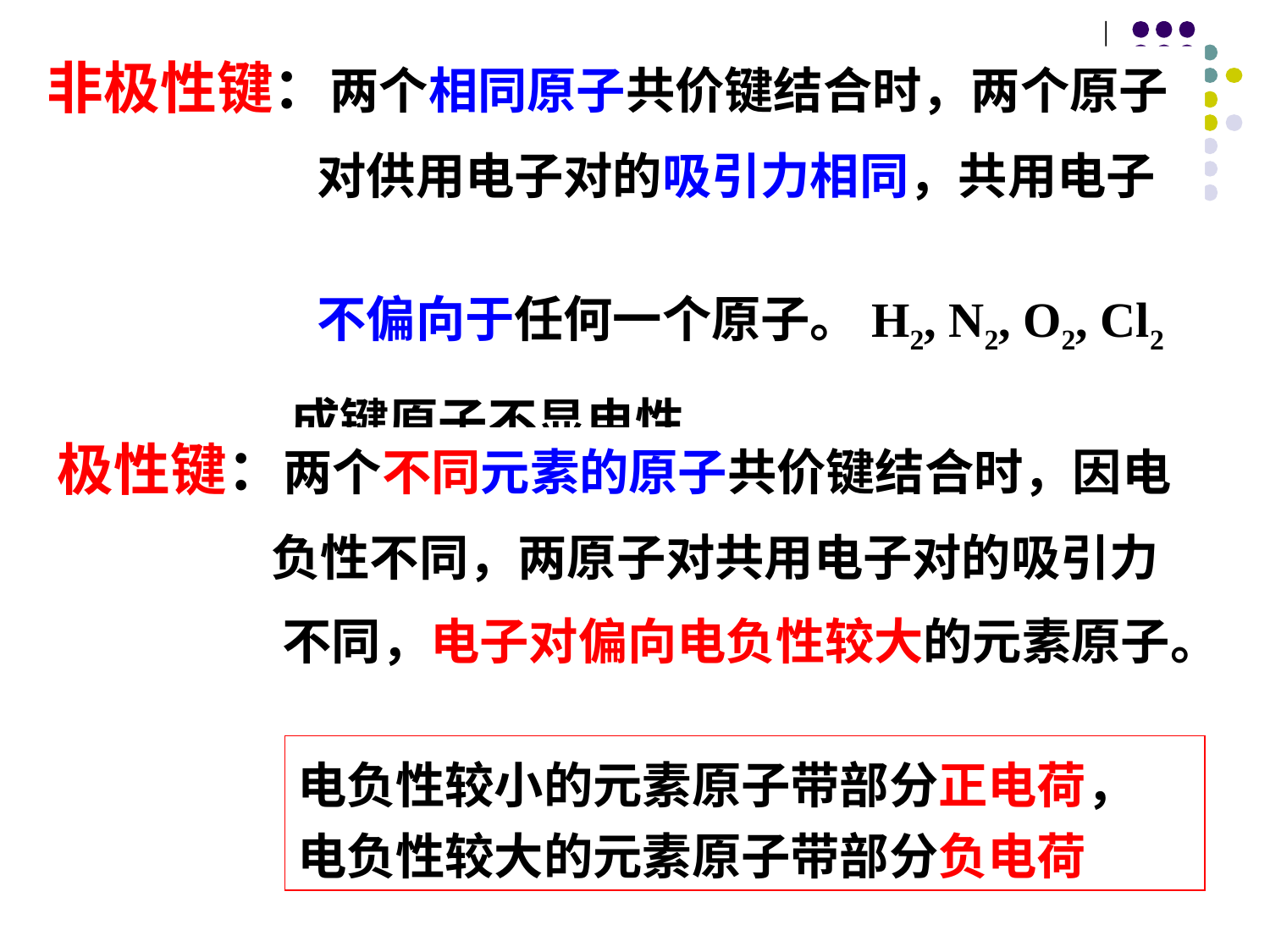

非极性键：两个相同原子共价键结合时，两个原子
                       对供用电子对的吸引力相同，共用电子
                       不偏向于任何一个原子。H2, N2, O2, Cl2
                               成键原子不显电性。
极性键：两个不同元素的原子共价键结合时，因电
                  负性不同，两原子对共用电子对的吸引力
                   不同，电子对偏向电负性较大的元素原子。
电负性较小的元素原子带部分正电荷，
电负性较大的元素原子带部分负电荷